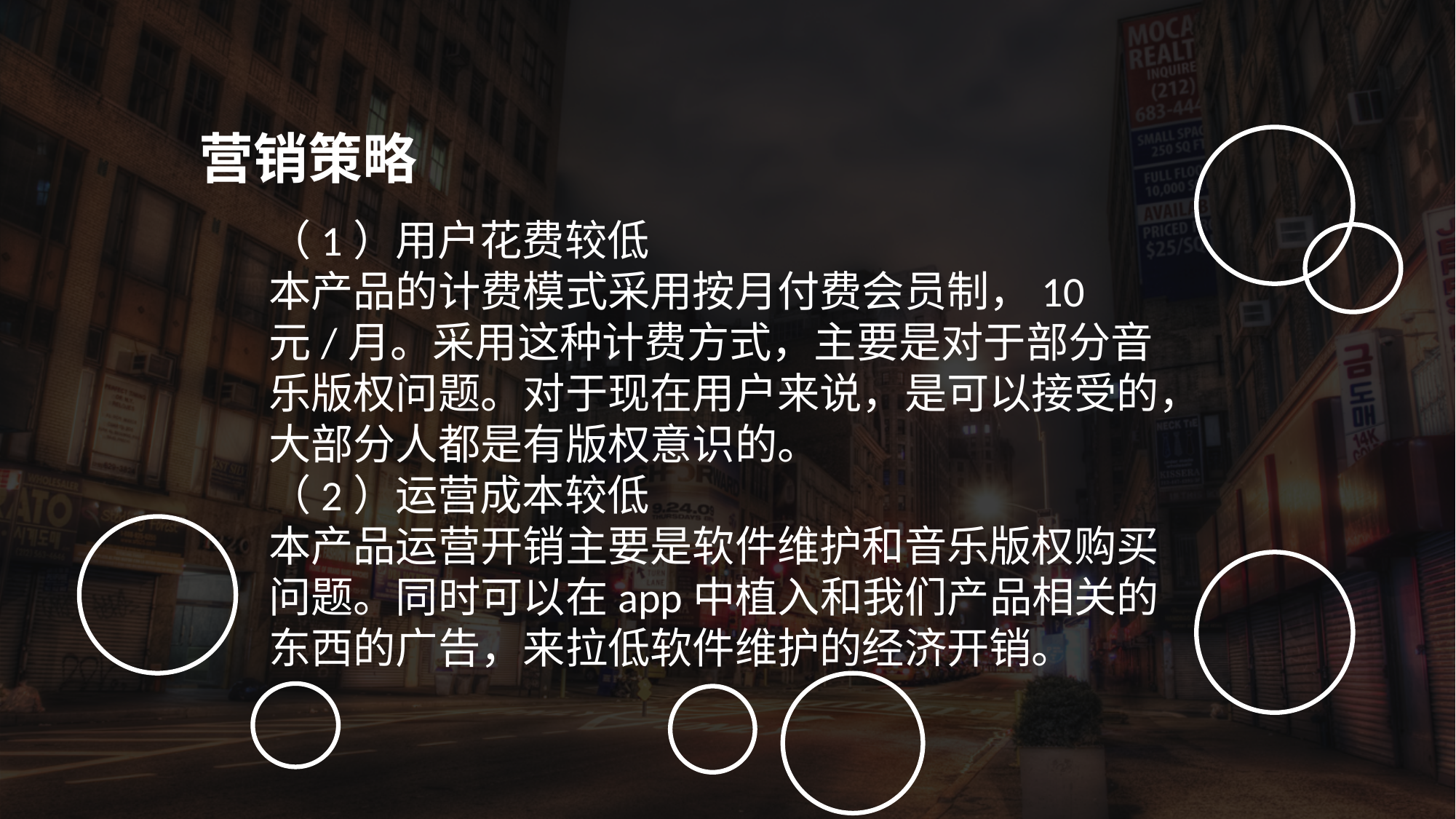

营销策略

（1）用户花费较低
本产品的计费模式采用按月付费会员制，10元/月。采用这种计费方式，主要是对于部分音乐版权问题。对于现在用户来说，是可以接受的，大部分人都是有版权意识的。
（2）运营成本较低
本产品运营开销主要是软件维护和音乐版权购买问题。同时可以在app中植入和我们产品相关的东西的广告，来拉低软件维护的经济开销。